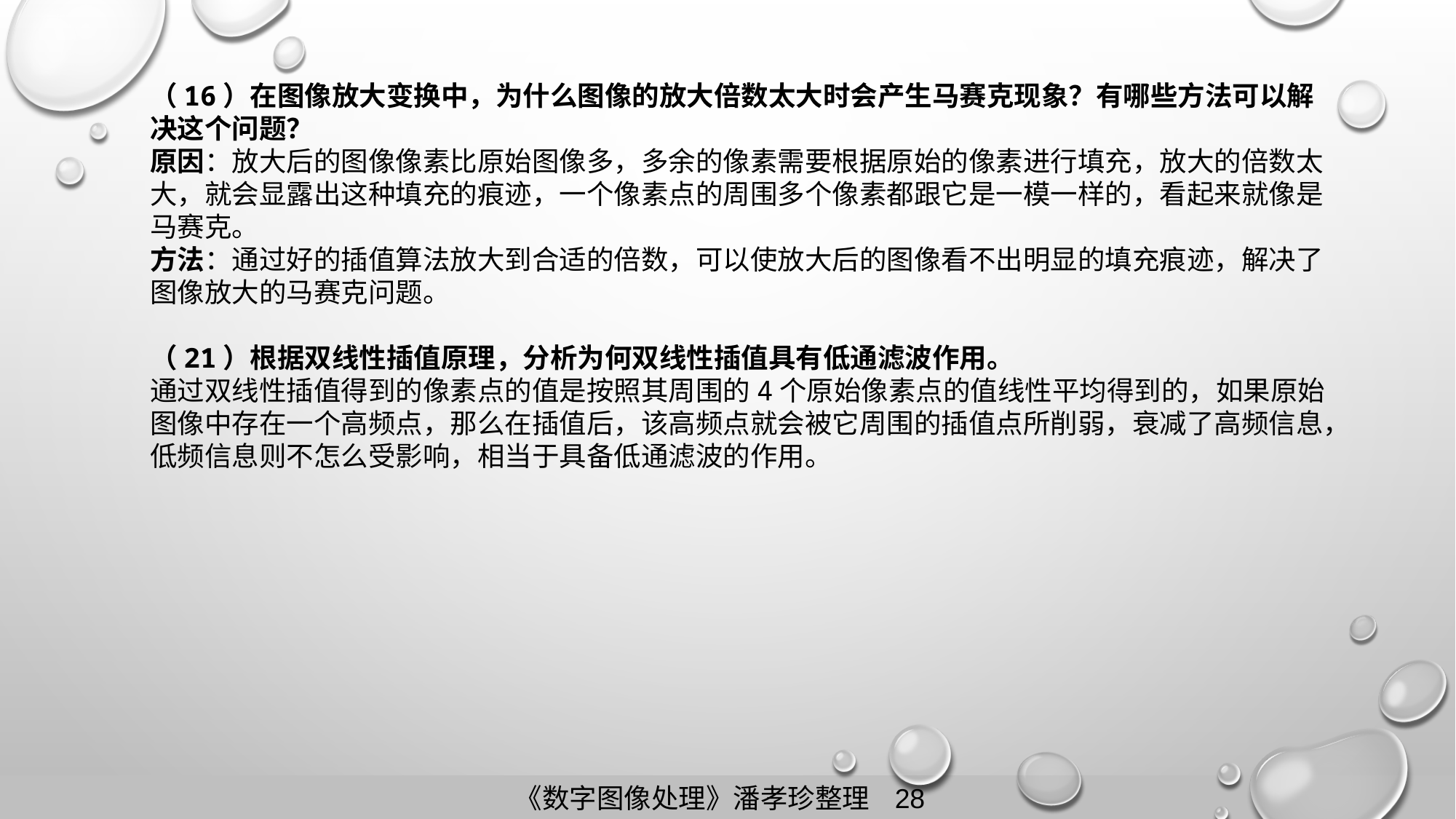

（16）在图像放大变换中，为什么图像的放大倍数太大时会产生马赛克现象？有哪些方法可以解决这个问题？
原因：放大后的图像像素比原始图像多，多余的像素需要根据原始的像素进行填充，放大的倍数太大，就会显露出这种填充的痕迹，一个像素点的周围多个像素都跟它是一模一样的，看起来就像是马赛克。
方法：通过好的插值算法放大到合适的倍数，可以使放大后的图像看不出明显的填充痕迹，解决了图像放大的马赛克问题。

（21）根据双线性插值原理，分析为何双线性插值具有低通滤波作用。
通过双线性插值得到的像素点的值是按照其周围的4个原始像素点的值线性平均得到的，如果原始图像中存在一个高频点，那么在插值后，该高频点就会被它周围的插值点所削弱，衰减了高频信息，低频信息则不怎么受影响，相当于具备低通滤波的作用。